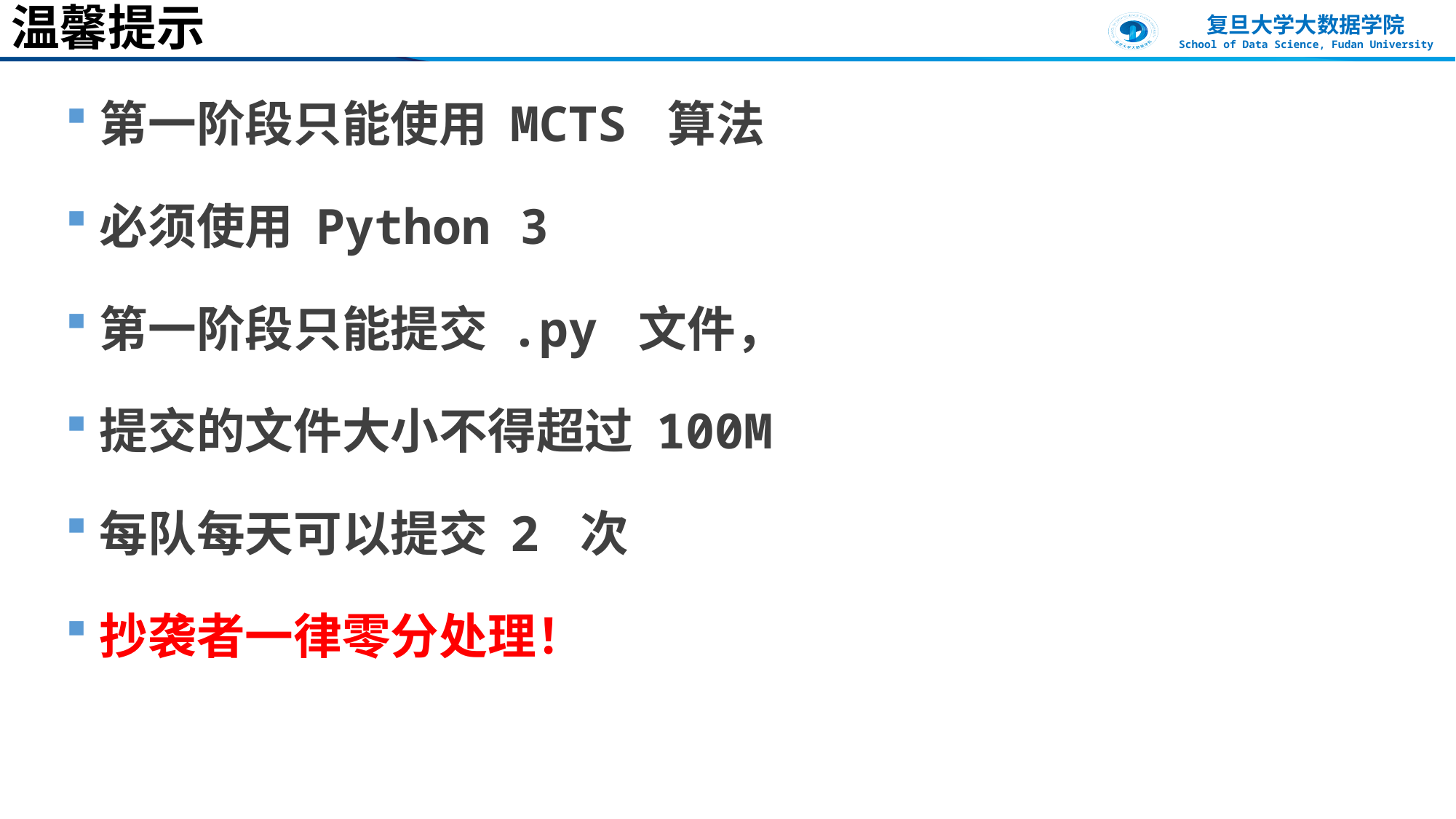

# 温馨提示
第一阶段只能使用 MCTS 算法
必须使用 Python 3
第一阶段只能提交 .py 文件，
提交的文件大小不得超过 100M
每队每天可以提交 2 次
抄袭者一律零分处理！